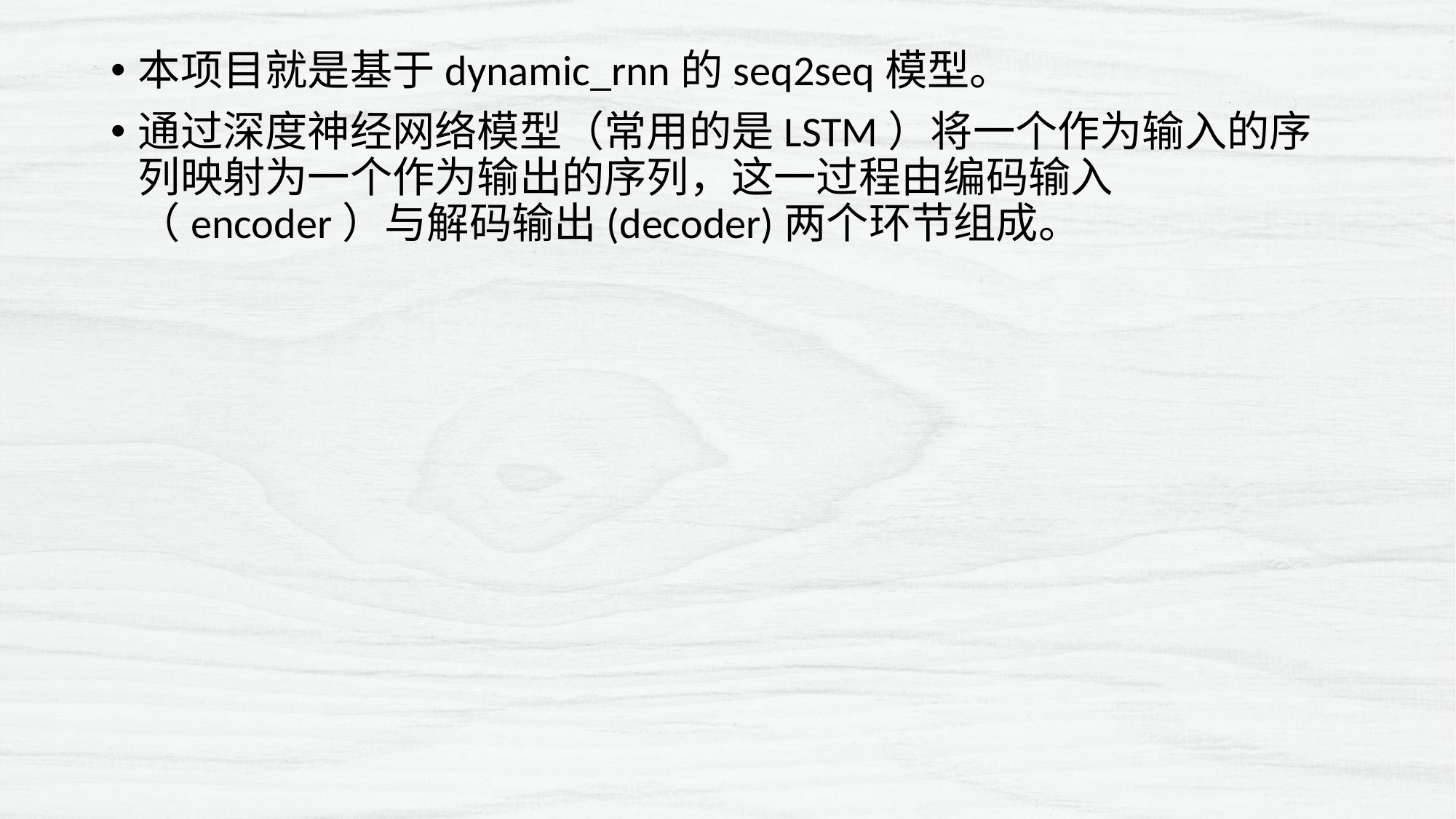

# 本项目就是基于dynamic_rnn的seq2seq模型。
通过深度神经网络模型（常用的是LSTM）将一个作为输入的序列映射为一个作为输出的序列，这一过程由编码输入（encoder）与解码输出(decoder)两个环节组成。